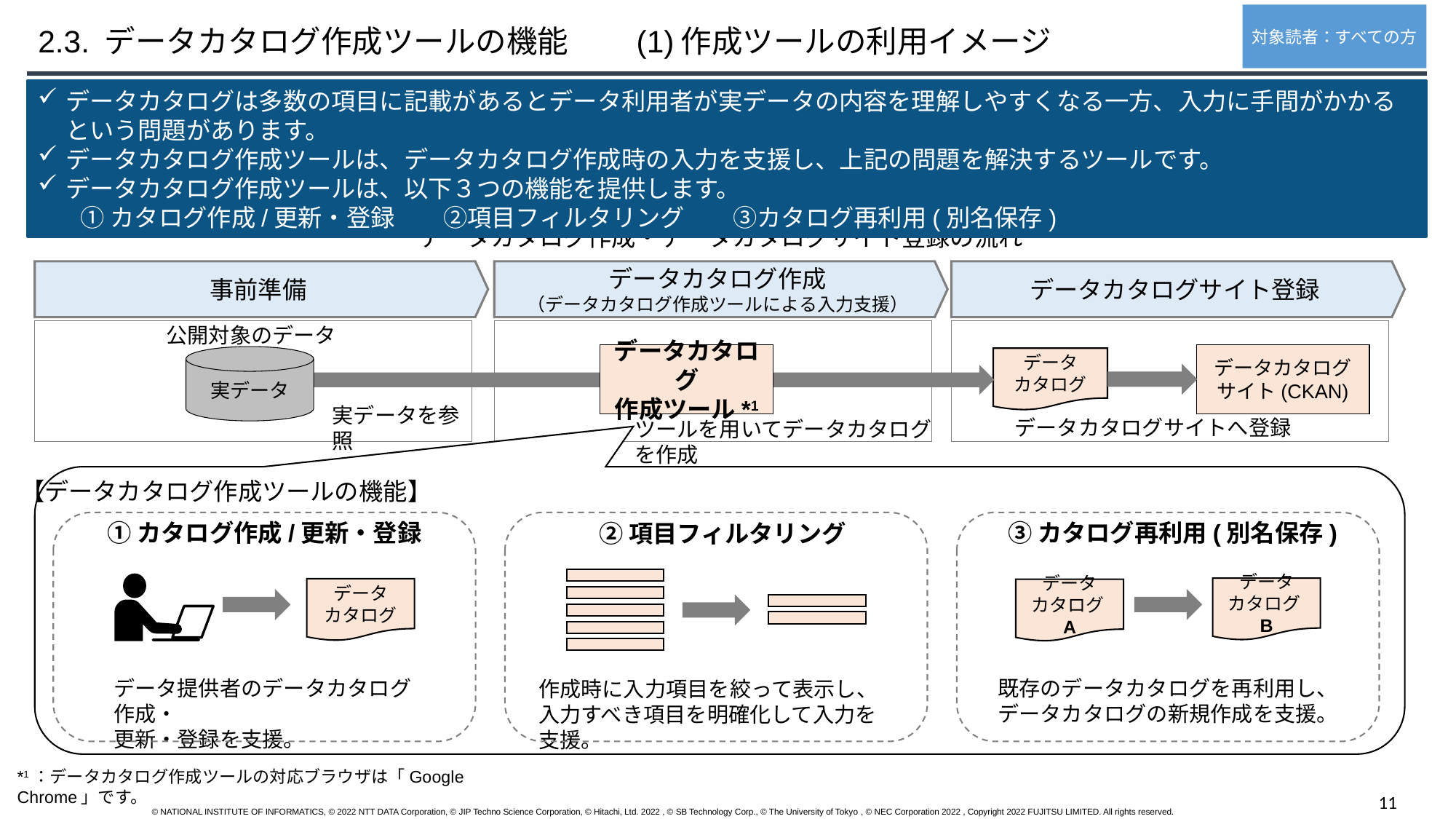

対象読者：すべての方
2.3. データカタログ作成ツールの機能　　(1)作成ツールの利用イメージ
データカタログは多数の項目に記載があるとデータ利用者が実データの内容を理解しやすくなる一方、入力に手間がかかるという問題があります。
データカタログ作成ツールは、データカタログ作成時の入力を支援し、上記の問題を解決するツールです。
データカタログ作成ツールは、以下３つの機能を提供します。
①カタログ作成/更新・登録　　②項目フィルタリング　　③カタログ再利用(別名保存)
データカタログ作成・データカタログサイト登録の流れ

データカタログサイト登録
事前準備
データカタログ作成
（データカタログ作成ツールによる入力支援）
公開対象のデータ

データカタログ
作成ツール*1
データカタログ
サイト(CKAN)
実データ
データ
カタログ
実データを参照
データカタログサイトへ登録
ツールを用いてデータカタログを作成

【データカタログ作成ツールの機能】
①カタログ作成/更新・登録
③カタログ再利用(別名保存)

②項目フィルタリング

データ
カタログB
データ
カタログ
データ
カタログA
データ提供者のデータカタログ作成・
更新・登録を支援。
既存のデータカタログを再利用し、
データカタログの新規作成を支援。
作成時に入力項目を絞って表示し、
入力すべき項目を明確化して入力を支援。
*1：データカタログ作成ツールの対応ブラウザは「Google Chrome」です。